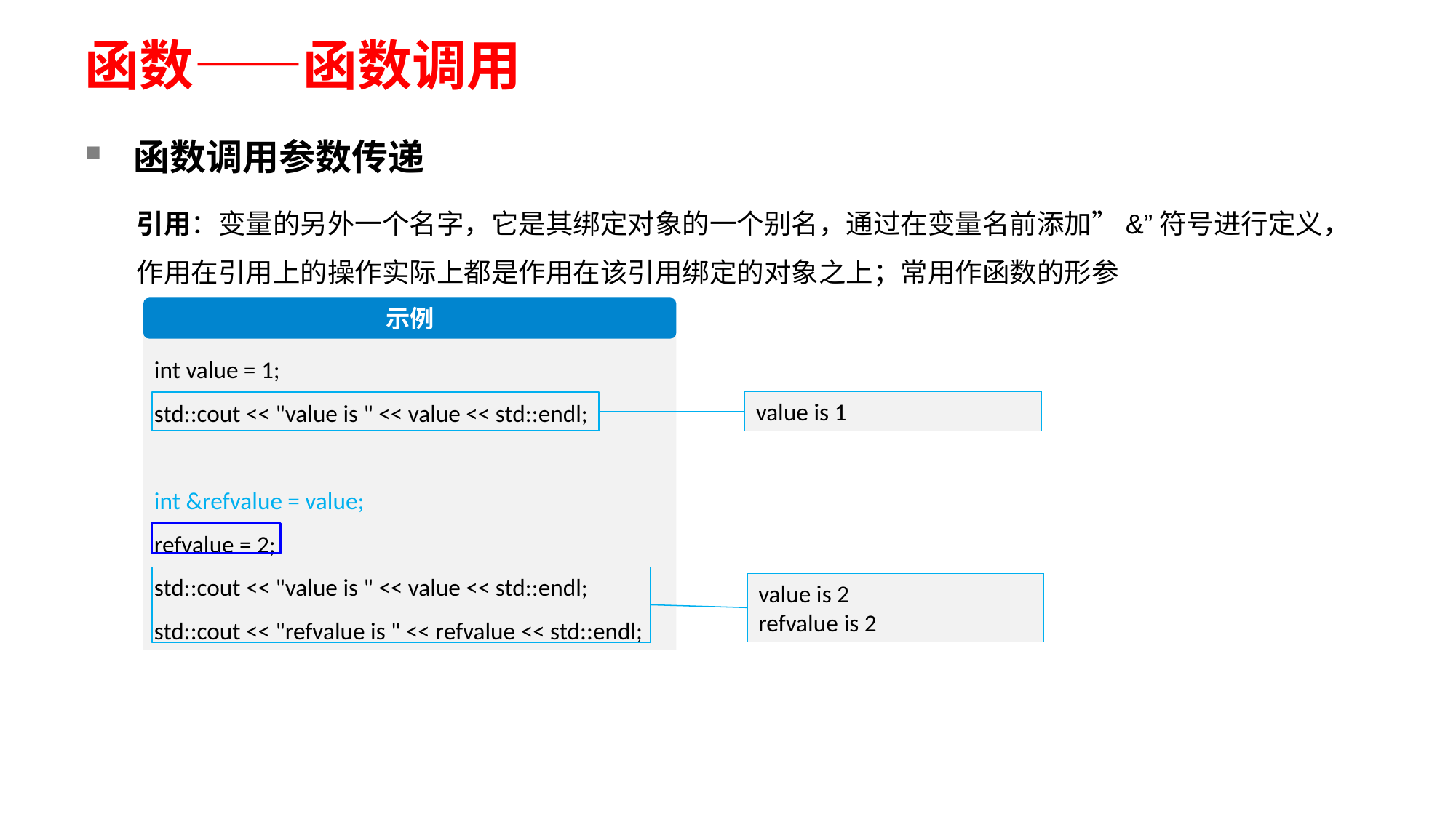

# 函数——函数调用
函数调用参数传递
引用：变量的另外一个名字，它是其绑定对象的一个别名，通过在变量名前添加”&”符号进行定义，作用在引用上的操作实际上都是作用在该引用绑定的对象之上；常用作函数的形参
示例
int value = 1;
std::cout << "value is " << value << std::endl;
int &refvalue = value;
refvalue = 2;
std::cout << "value is " << value << std::endl;
std::cout << "refvalue is " << refvalue << std::endl;
value is 1

value is 2
refvalue is 2